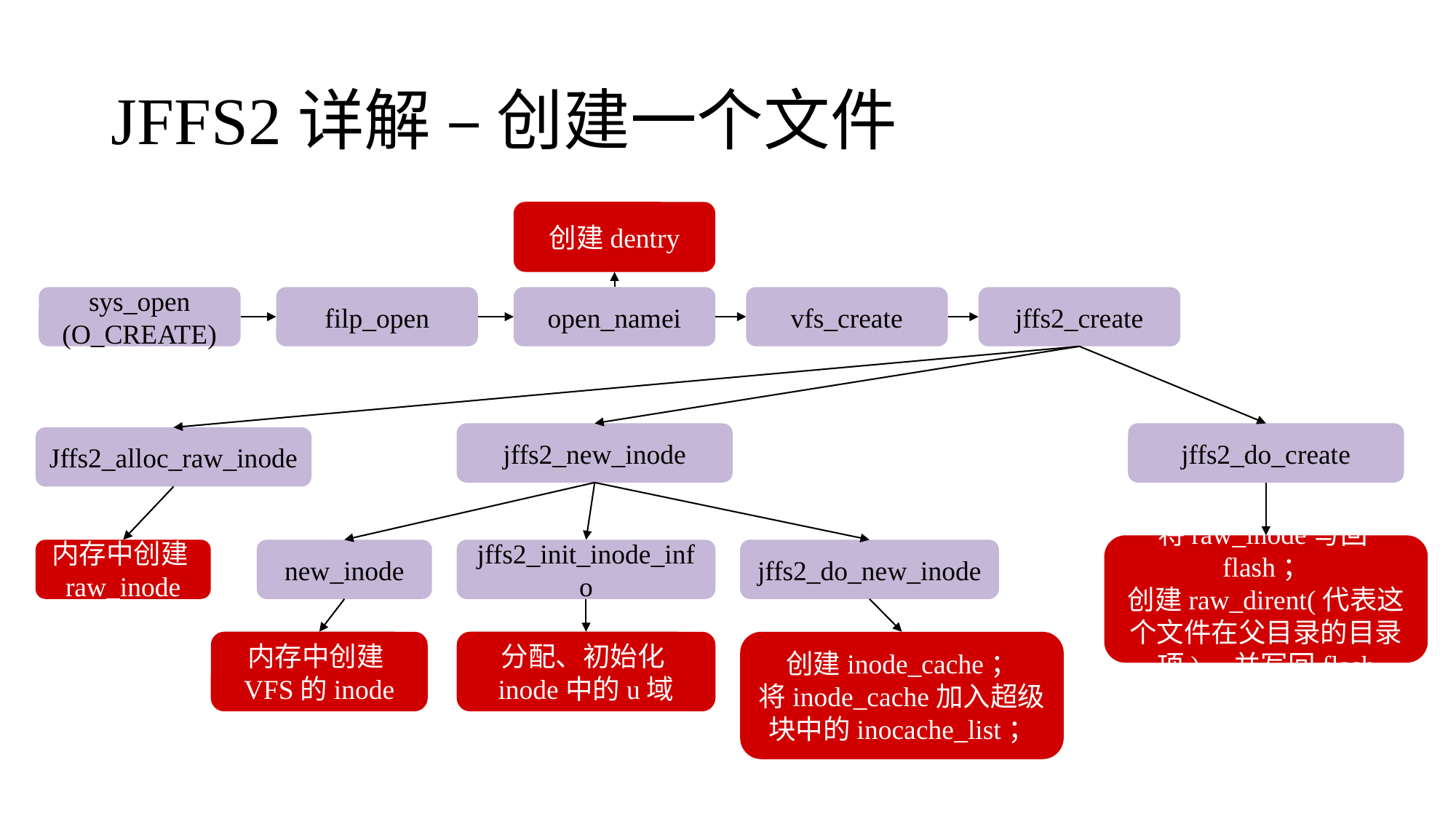

# JFFS2详解 – 创建一个文件
创建dentry
sys_open
(O_CREATE)
filp_open
open_namei
vfs_create
jffs2_create
jffs2_new_inode
jffs2_do_create
Jffs2_alloc_raw_inode
将raw_inode写回flash；
创建raw_dirent(代表这个文件在父目录的目录项)，并写回flash
内存中创建raw_inode
new_inode
jffs2_init_inode_info
jffs2_do_new_inode
内存中创建VFS的inode
分配、初始化inode中的u域
创建inode_cache；
将inode_cache加入超级块中的inocache_list；